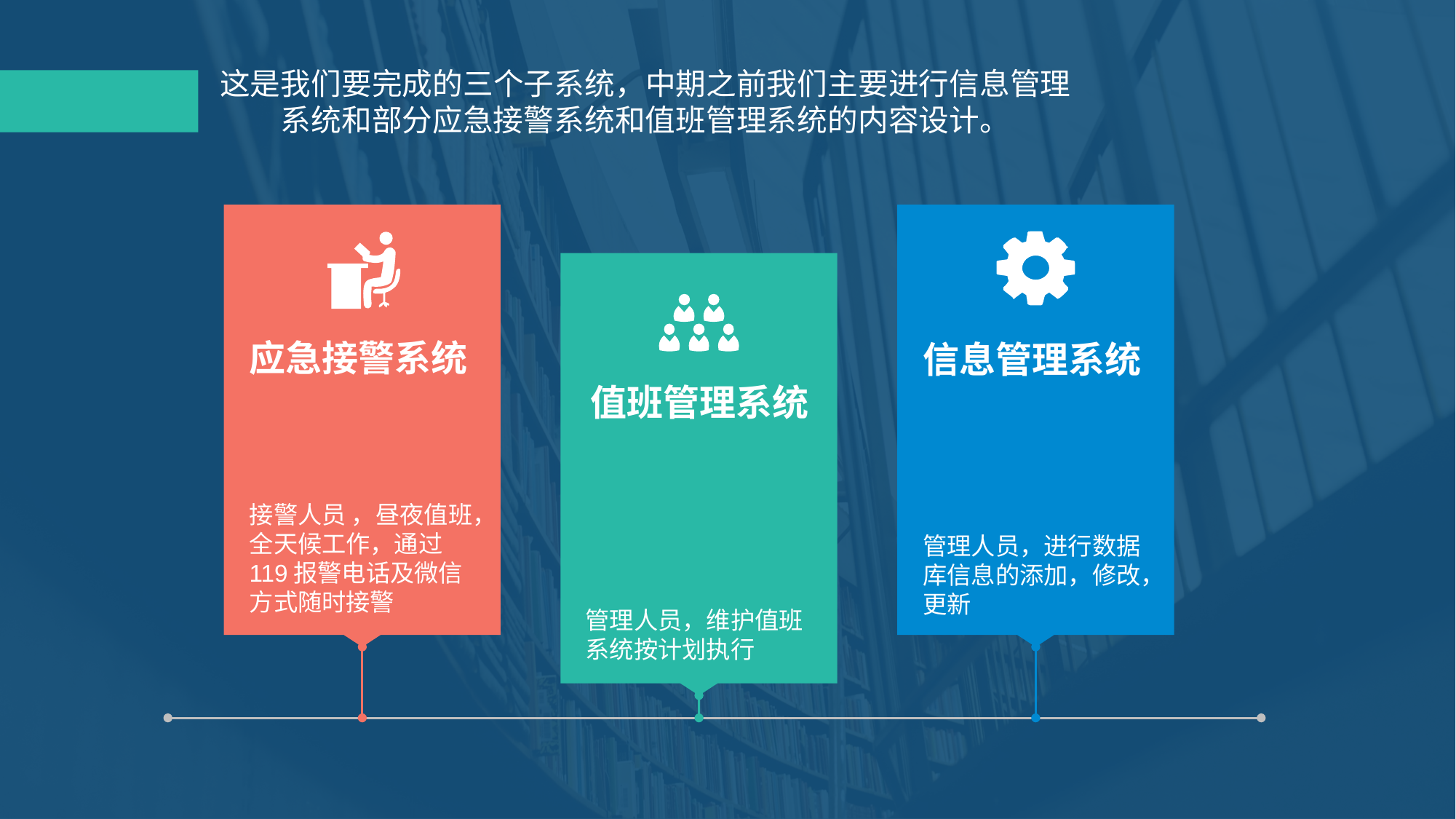

这是我们要完成的三个子系统，中期之前我们主要进行信息管理系统和部分应急接警系统和值班管理系统的内容设计。

应急接警系统
信息管理系统
值班管理系统
接警人员 ，昼夜值班，全天候工作，通过119报警电话及微信方式随时接警
管理人员，进行数据库信息的添加，修改，更新
管理人员，维护值班系统按计划执行